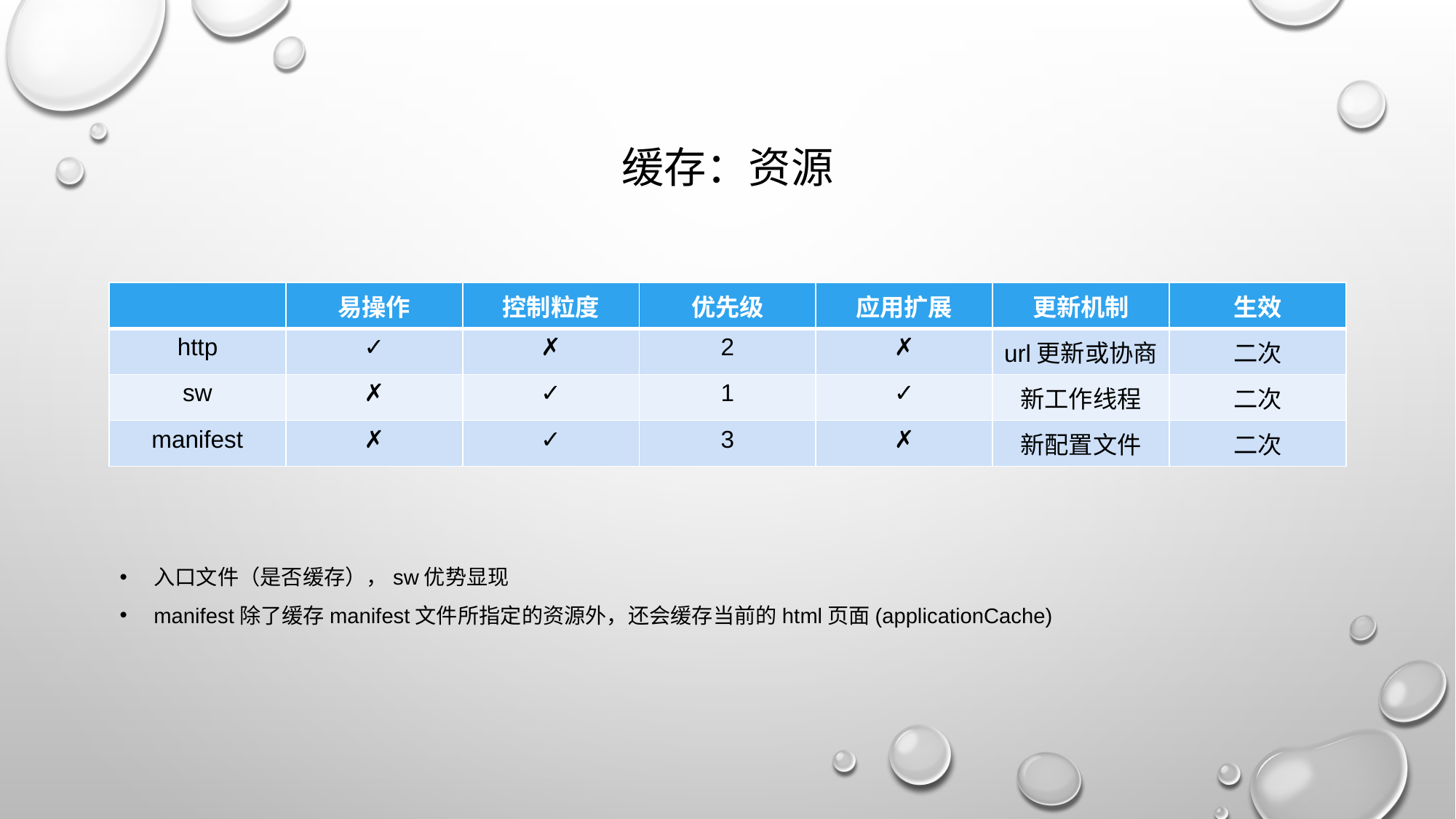

# 缓存：资源
|  | 易操作 | 控制粒度 | 优先级 | 应用扩展 | 更新机制 | 生效 |
| --- | --- | --- | --- | --- | --- | --- |
| http | ✓ | ✗ | 2 | ✗ | url更新或协商 | 二次 |
| sw | ✗ | ✓ | 1 | ✓ | 新工作线程 | 二次 |
| manifest | ✗ | ✓ | 3 | ✗ | 新配置文件 | 二次 |
入口文件（是否缓存），sw优势显现
manifest除了缓存manifest文件所指定的资源外，还会缓存当前的html页面(applicationCache)